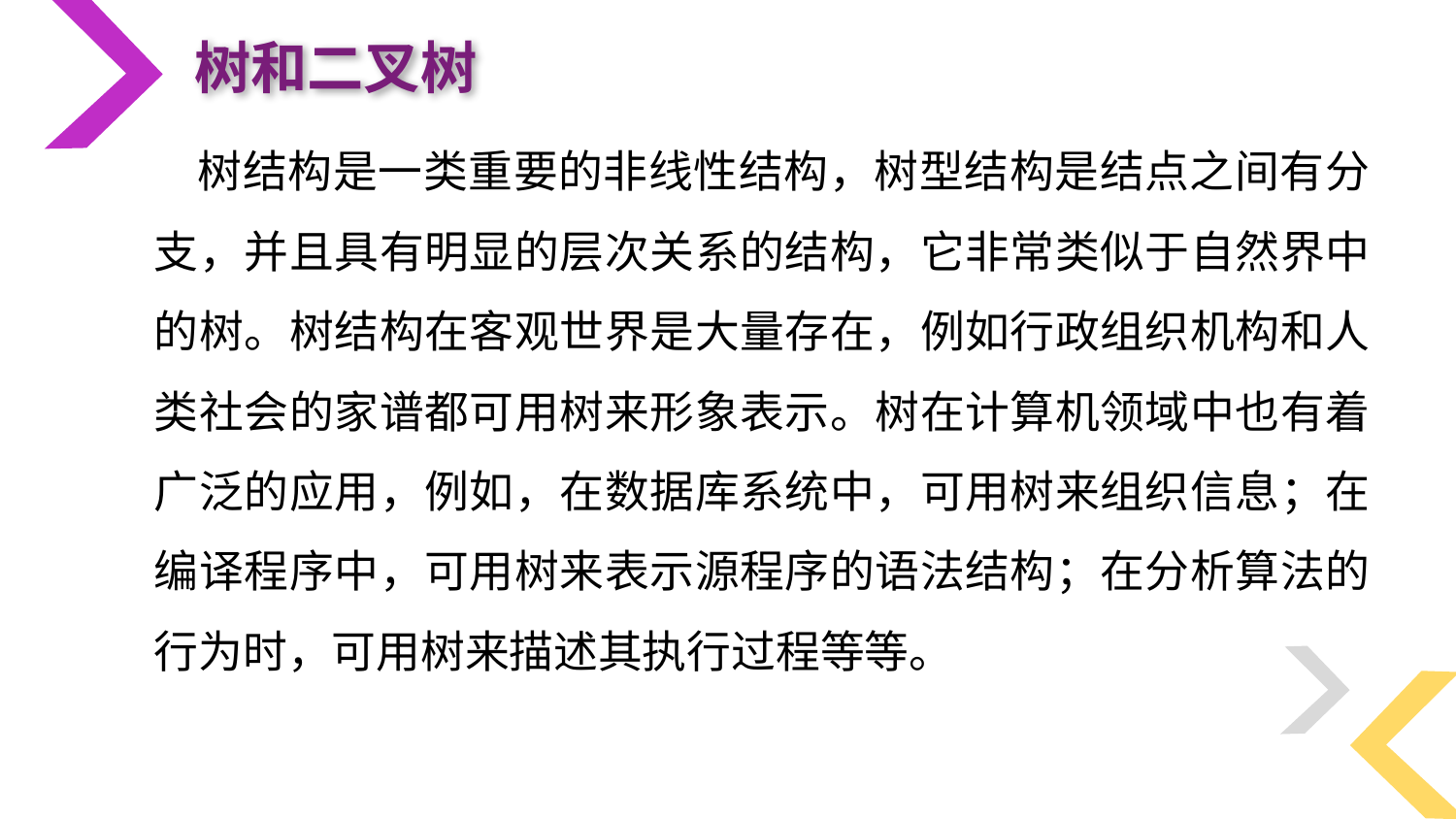

树和二叉树
   树结构是一类重要的非线性结构，树型结构是结点之间有分支，并且具有明显的层次关系的结构，它非常类似于自然界中的树。树结构在客观世界是大量存在，例如行政组织机构和人类社会的家谱都可用树来形象表示。树在计算机领域中也有着广泛的应用，例如，在数据库系统中，可用树来组织信息；在编译程序中，可用树来表示源程序的语法结构；在分析算法的行为时，可用树来描述其执行过程等等。